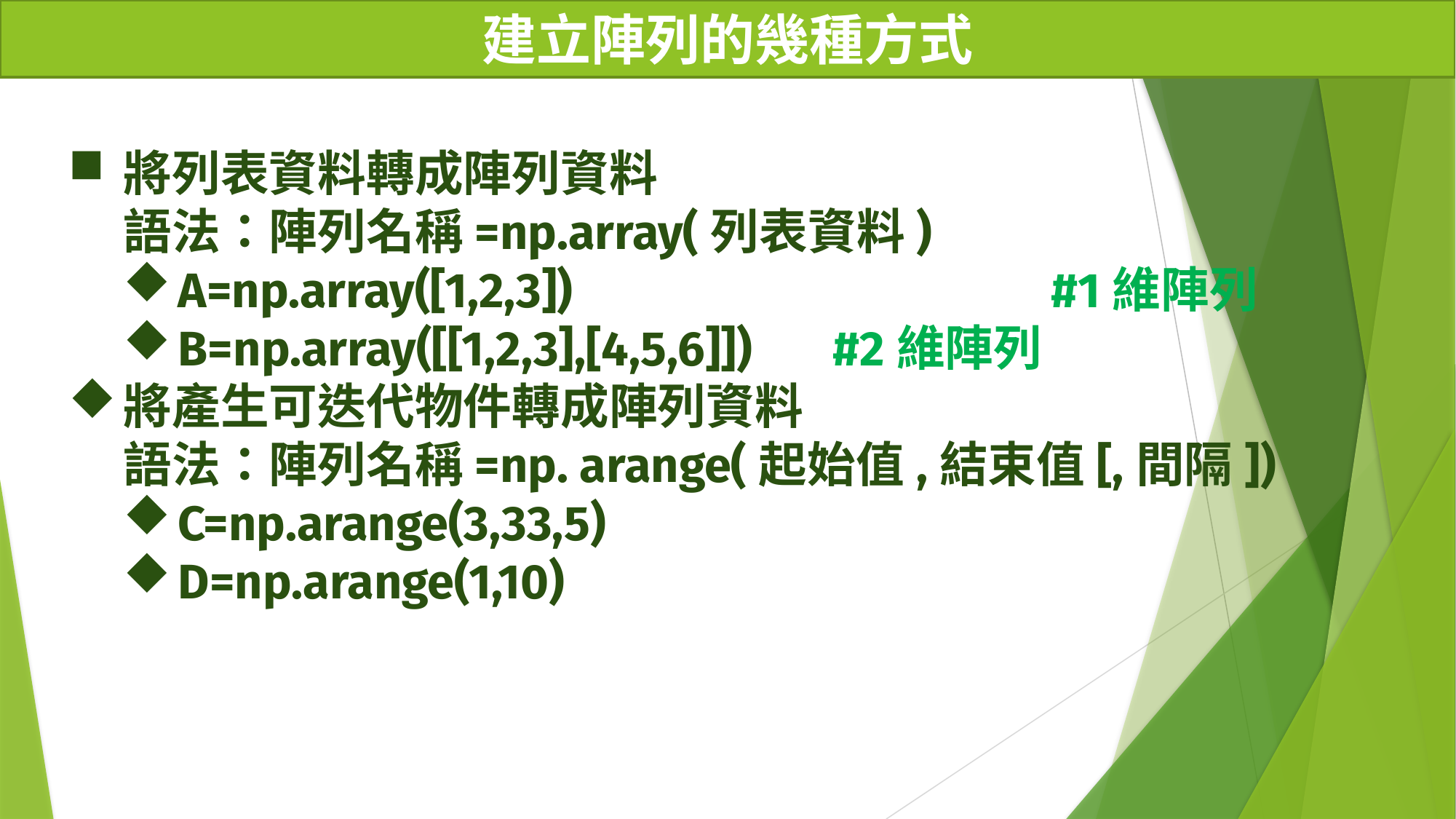

# 建立陣列的幾種方式
將列表資料轉成陣列資料
語法：陣列名稱=np.array(列表資料)
A=np.array([1,2,3])					#1維陣列
B=np.array([[1,2,3],[4,5,6]])	#2維陣列
將產生可迭代物件轉成陣列資料
語法：陣列名稱=np. arange(起始值,結束值[,間隔])
C=np.arange(3,33,5)
D=np.arange(1,10)